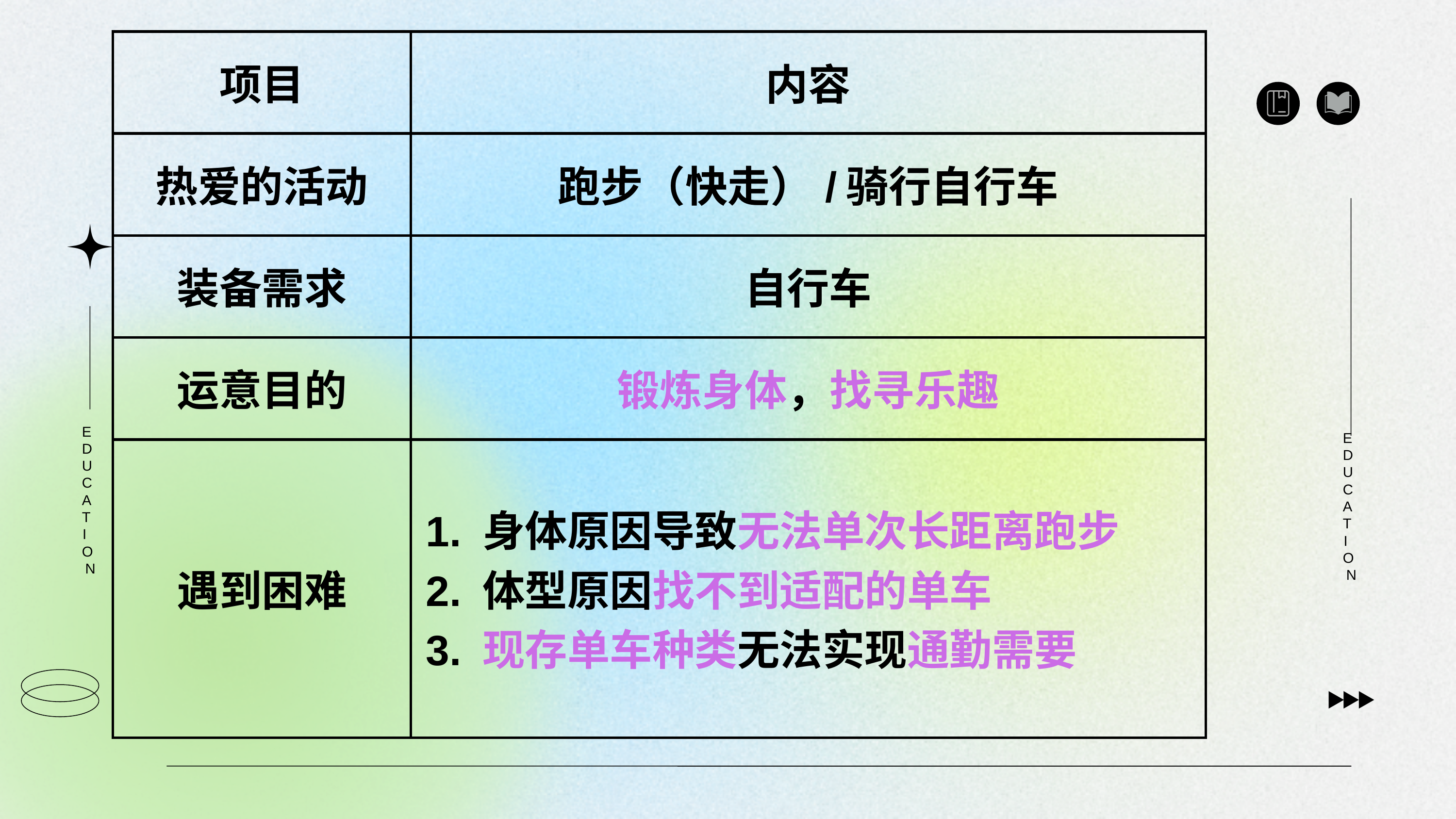

| 项目 | 内容 |
| --- | --- |
| 热爱的活动 | 跑步（快走）/骑行自行车 |
| 装备需求 | 自行车 |
| 运意目的 | 锻炼身体，找寻乐趣 |
| 遇到困难 | 1. 身体原因导致无法单次长距离跑步 2. 体型原因找不到适配的单车 3. 现存单车种类无法实现通勤需要 |

EDUCATION
EDUCATION